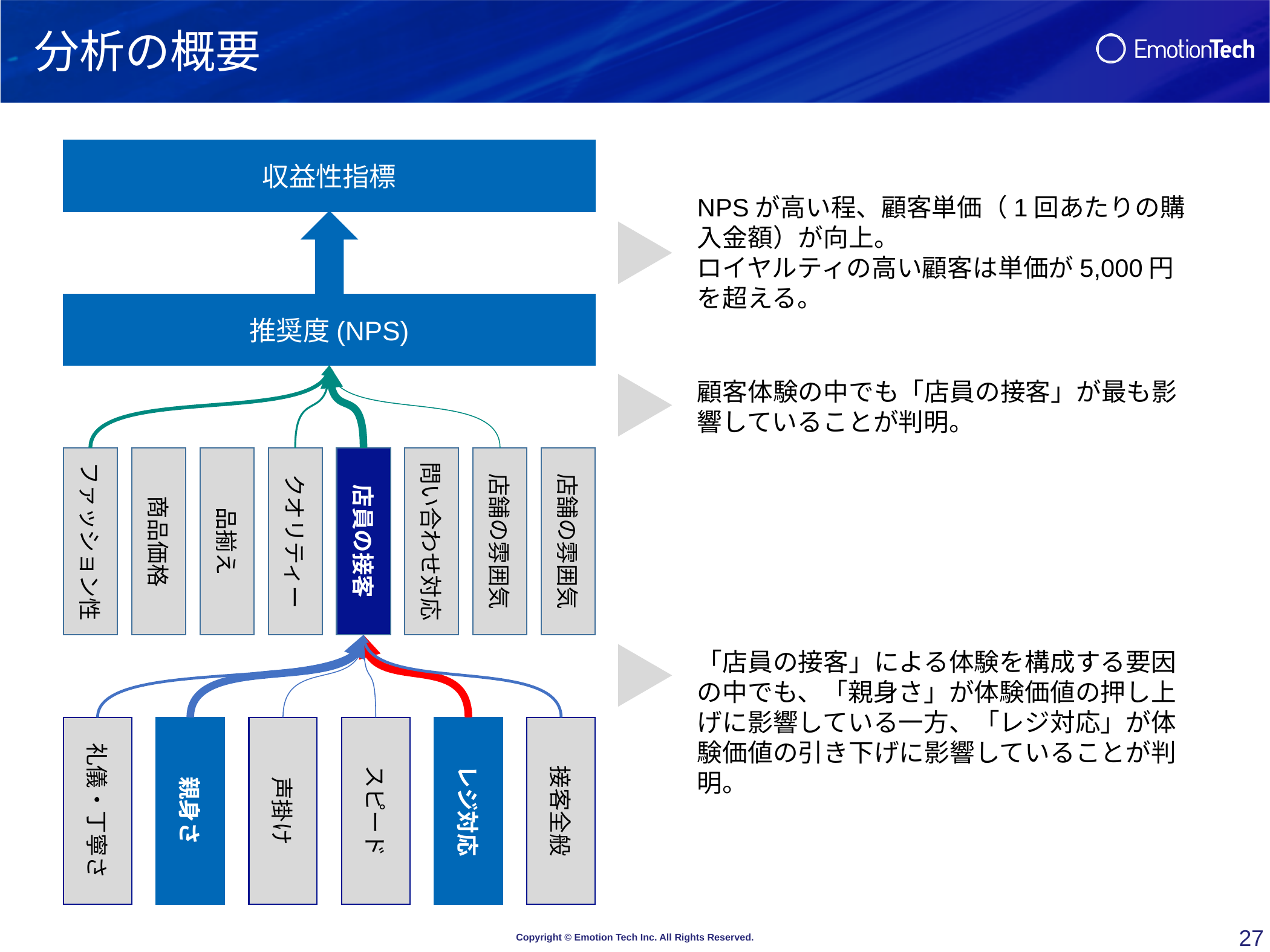

分析の概要
収益性指標
NPSが高い程、顧客単価（1回あたりの購入金額）が向上。
ロイヤルティの高い顧客は単価が5,000円を超える。

推奨度(NPS)
顧客体験の中でも「店員の接客」が最も影響していることが判明。

ファッション性
商品価格
品揃え
クオリティー
店員の接客
問い合わせ対応
店舗の雰囲気
店舗の雰囲気
「店員の接客」による体験を構成する要因の中でも、「親身さ」が体験価値の押し上げに影響している一方、「レジ対応」が体験価値の引き下げに影響していることが判明。

礼儀・丁寧さ
親身さ
声掛け
スピード
レジ対応
接客全般